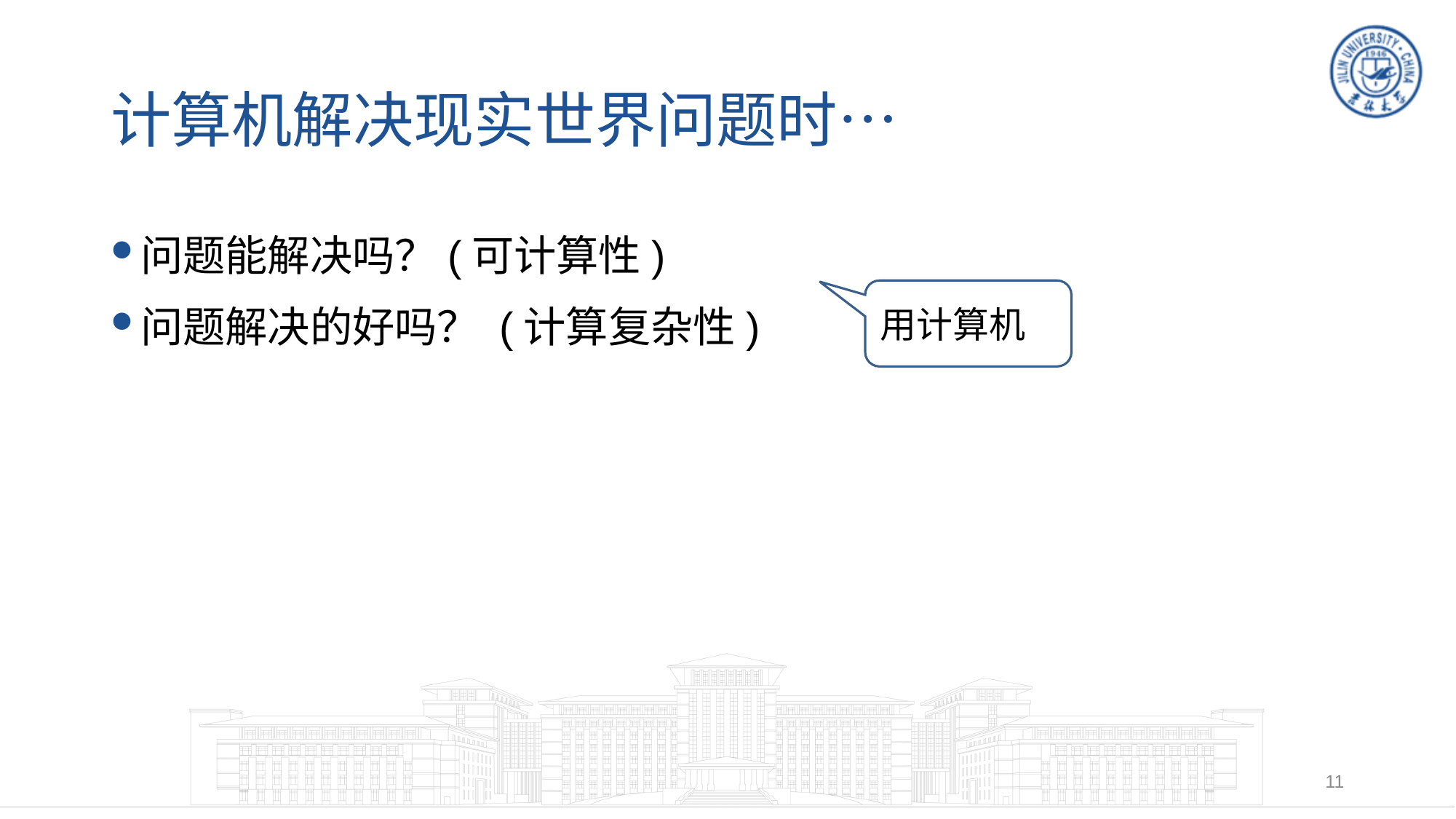

# 计算机解决现实世界问题时…
问题能解决吗？(可计算性)
问题解决的好吗？ (计算复杂性)

用计算机
11